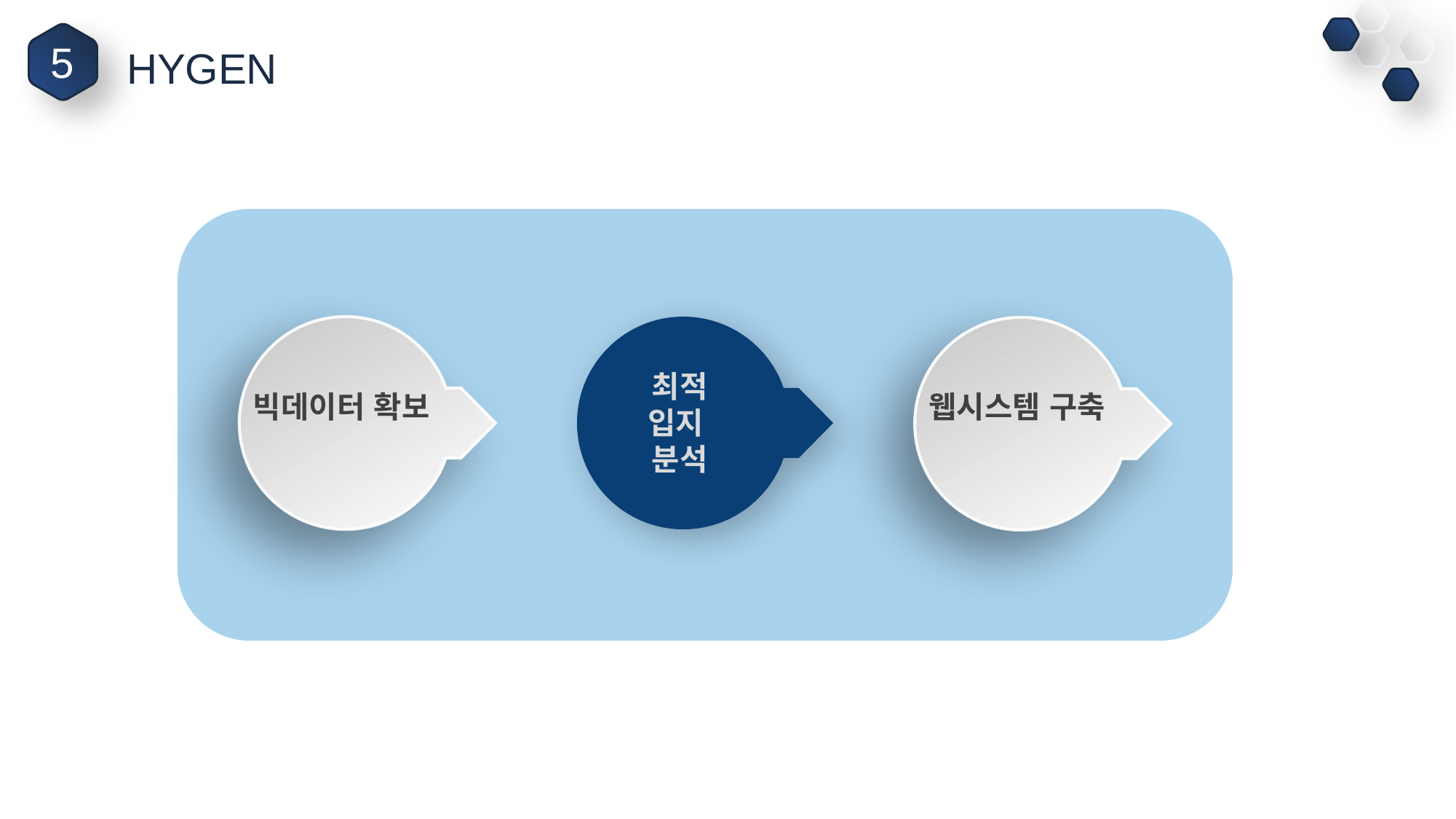

5
HYGEN

빅데이터 확보

최적 입지  분석

웹시스템 구축